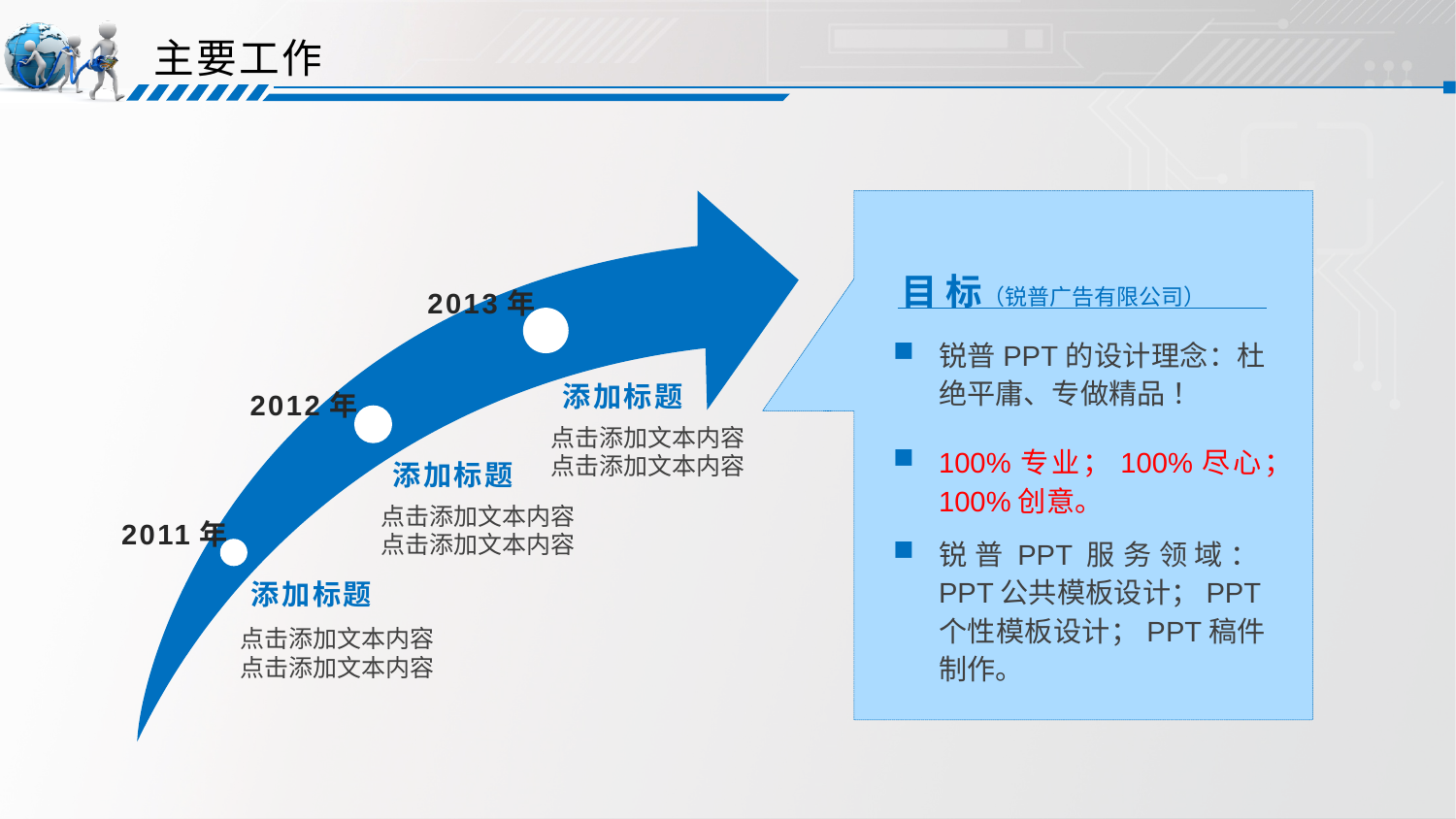

主要工作

目 标（锐普广告有限公司）
锐普PPT的设计理念：杜绝平庸、专做精品 ！
100%专业；100%尽心；100%创意。
锐普PPT服务领域：PPT公共模板设计；PPT个性模板设计；PPT稿件制作。
2013年

添加标题
点击添加文本内容
点击添加文本内容
2012年

添加标题
点击添加文本内容
点击添加文本内容
2011年

添加标题
点击添加文本内容
点击添加文本内容